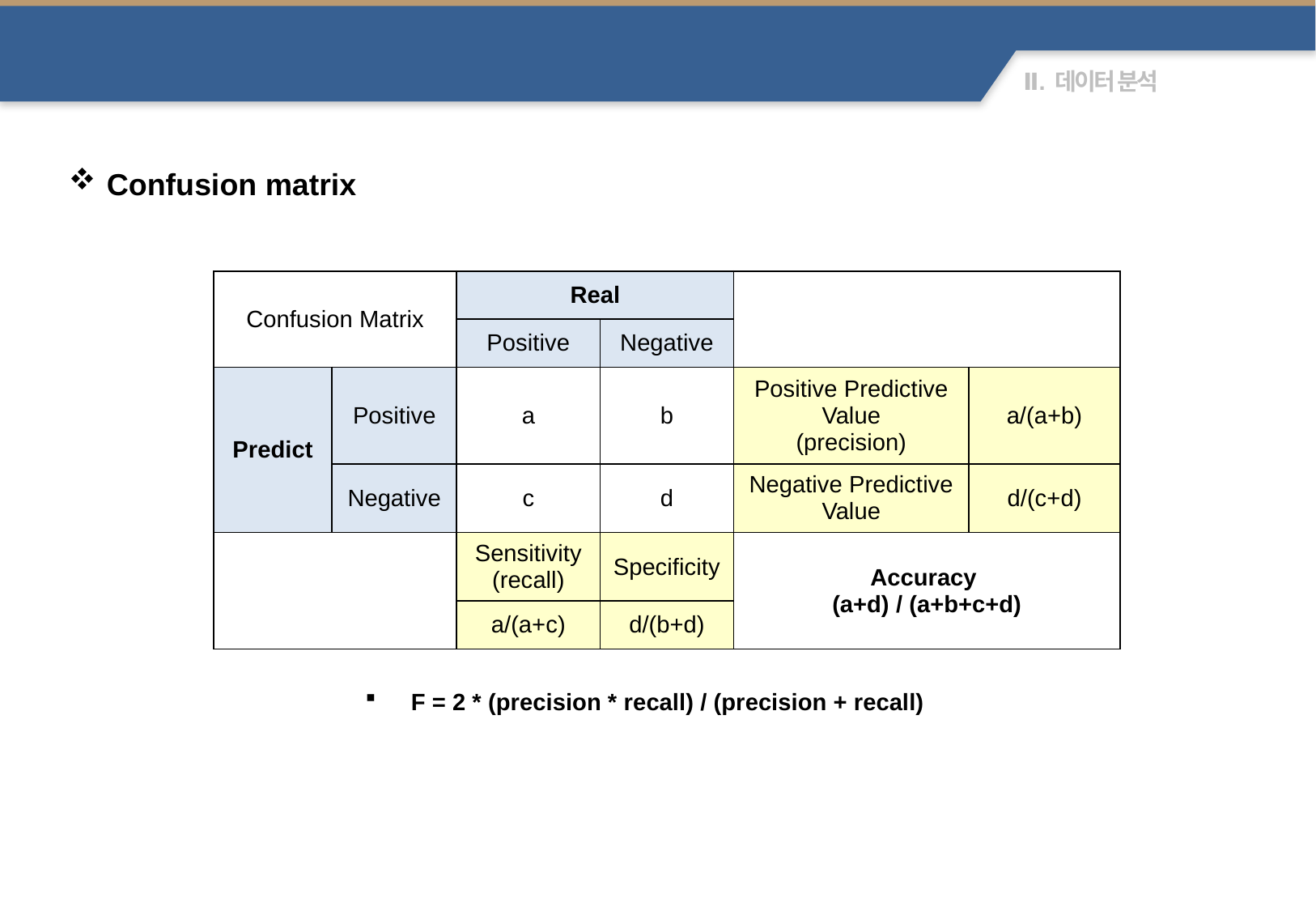

모델 평가
Confusion matrix
| Confusion Matrix |  | Real |  |  |  |
| --- | --- | --- | --- | --- | --- |
|  |  | Positive | Negative |  |  |
| Predict | Positive | a | b | Positive Predictive Value (precision) | a/(a+b) |
|  | Negative | c | d | Negative Predictive Value | d/(c+d) |
|  |  | Sensitivity (recall) | Specificity | Accuracy (a+d) / (a+b+c+d) |  |
|  |  | a/(a+c) | d/(b+d) |  |  |
F = 2 * (precision * recall) / (precision + recall)